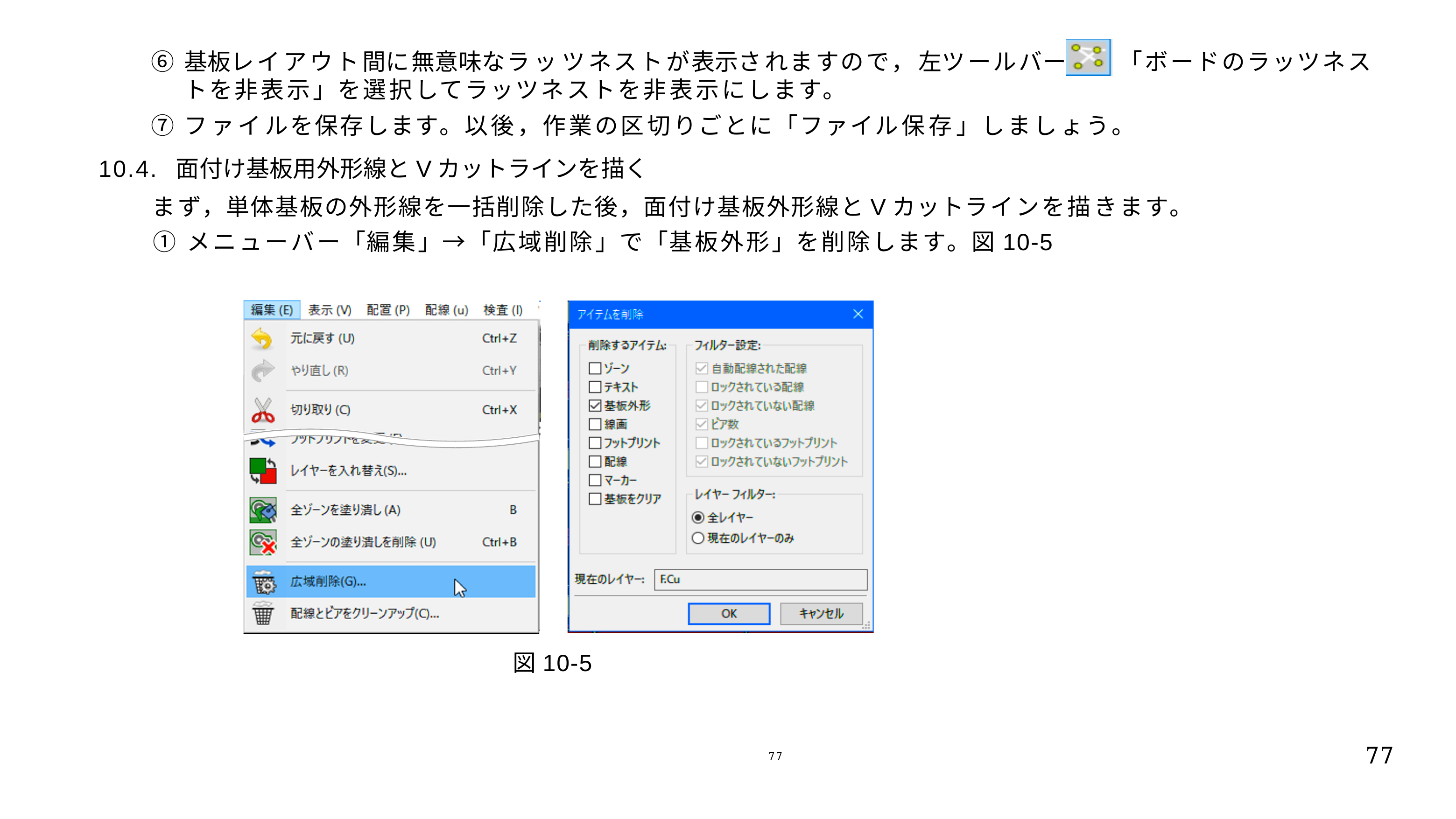

⑥	基板レイアウト間に無意味なラッツネストが表示されますので，左ツールバー　　「ボードのラッツネストを非表示」を選択してラッツネストを非表示にします。
⑦	ファイルを保存します。以後，作業の区切りごとに「ファイル保存」しましょう。

10.4. 面付け基板用外形線とVカットラインを描く
      まず，単体基板の外形線を一括削除した後，面付け基板外形線とVカットラインを描きます。
① メニューバー「編集」→「広域削除」で「基板外形」を削除します。図10-5

図10-5
77
77